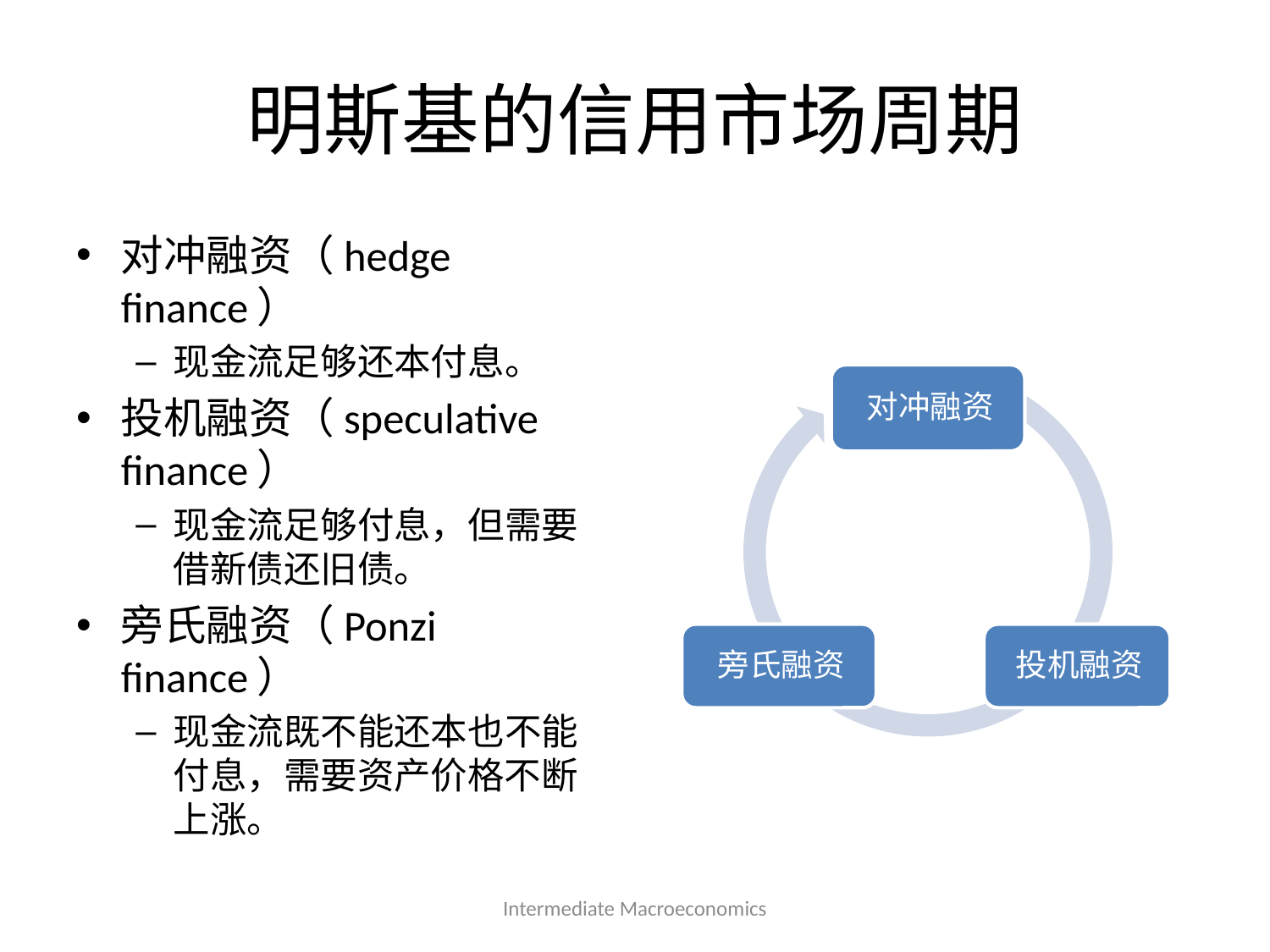

# 明斯基的信用市场周期
对冲融资（hedge finance）
现金流足够还本付息。
投机融资（speculative finance）
现金流足够付息，但需要借新债还旧债。
旁氏融资（Ponzi finance）
现金流既不能还本也不能付息，需要资产价格不断上涨。
对冲融资
投机融资
旁氏融资
Intermediate Macroeconomics